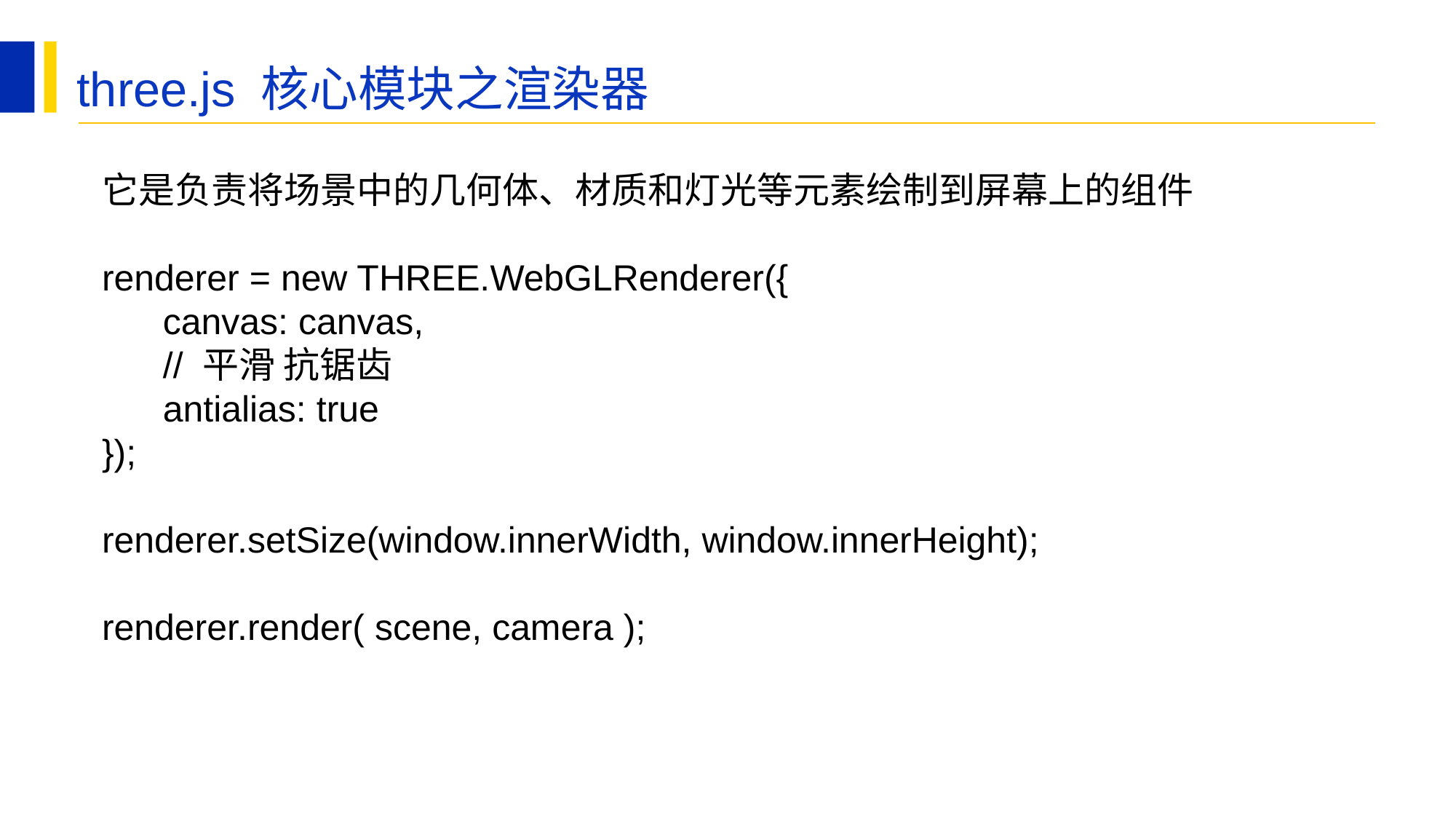

three.js 核心模块之渲染器
它是负责将场景中的几何体、材质和灯光等元素绘制到屏幕上的组件

renderer = new THREE.WebGLRenderer({
      canvas: canvas,
      // 平滑 抗锯齿
      antialias: true
});

renderer.setSize(window.innerWidth, window.innerHeight);

renderer.render( scene, camera );